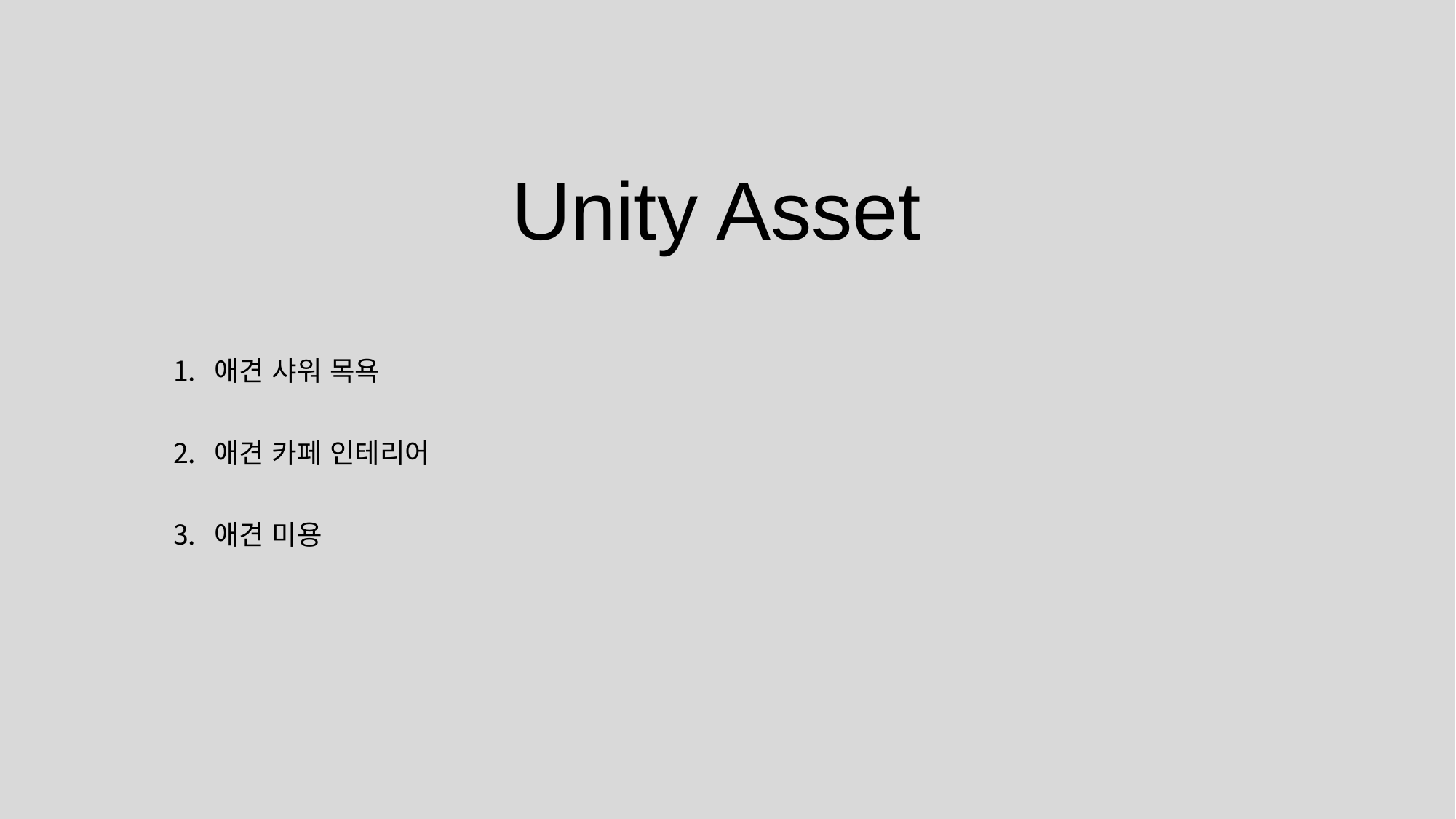

Unity Asset
애견 샤워 목욕
애견 카페 인테리어
애견 미용